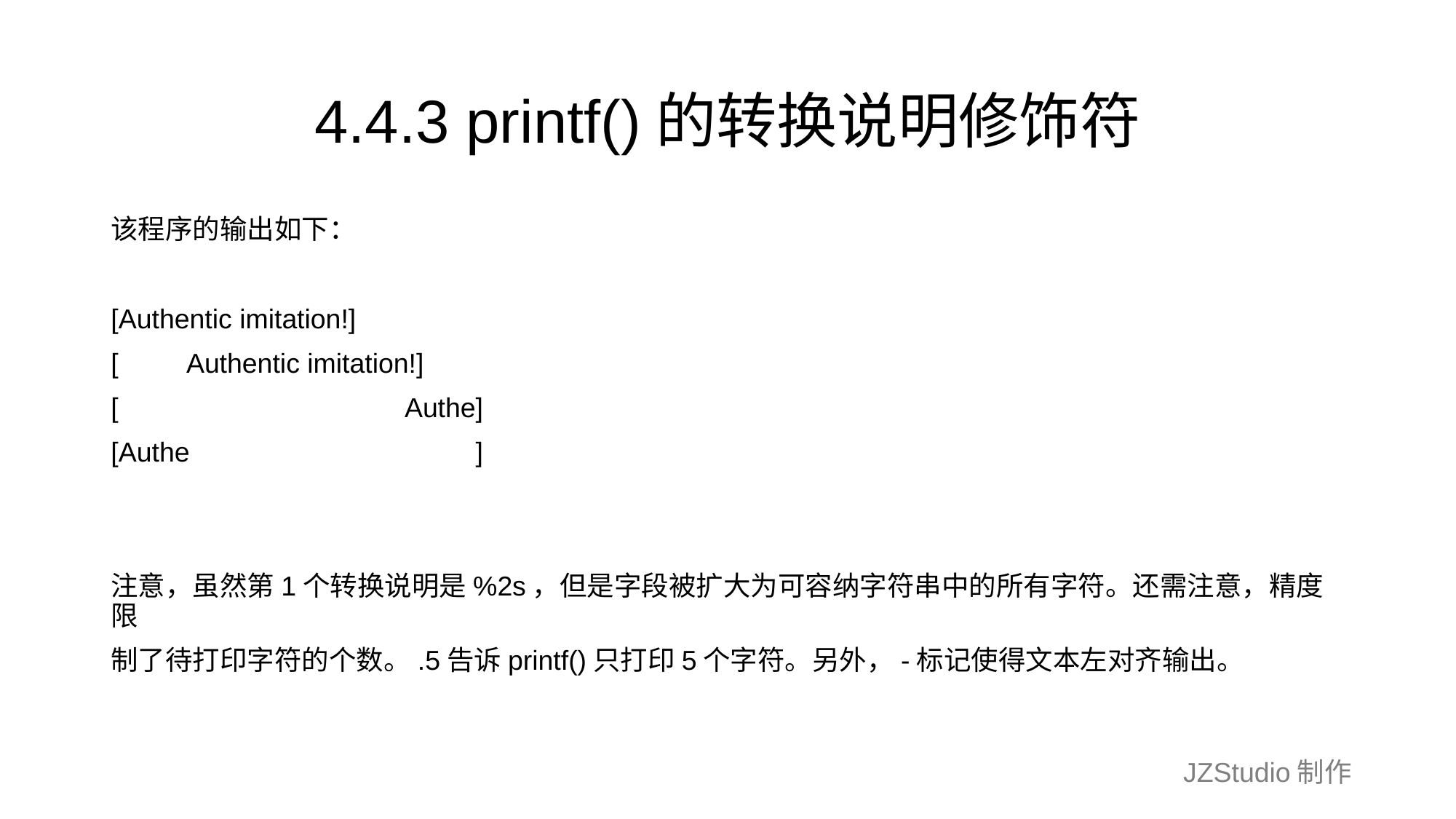

# 4.4.3 printf()的转换说明修饰符
该程序的输出如下：

[Authentic imitation!]
[　　Authentic imitation!]
[　　　　　　　　　　Authe]
[Authe　　　　　　　　　　]

注意，虽然第1个转换说明是%2s，但是字段被扩大为可容纳字符串中的所有字符。还需注意，精度限
制了待打印字符的个数。.5告诉printf()只打印5个字符。另外，-标记使得文本左对齐输出。